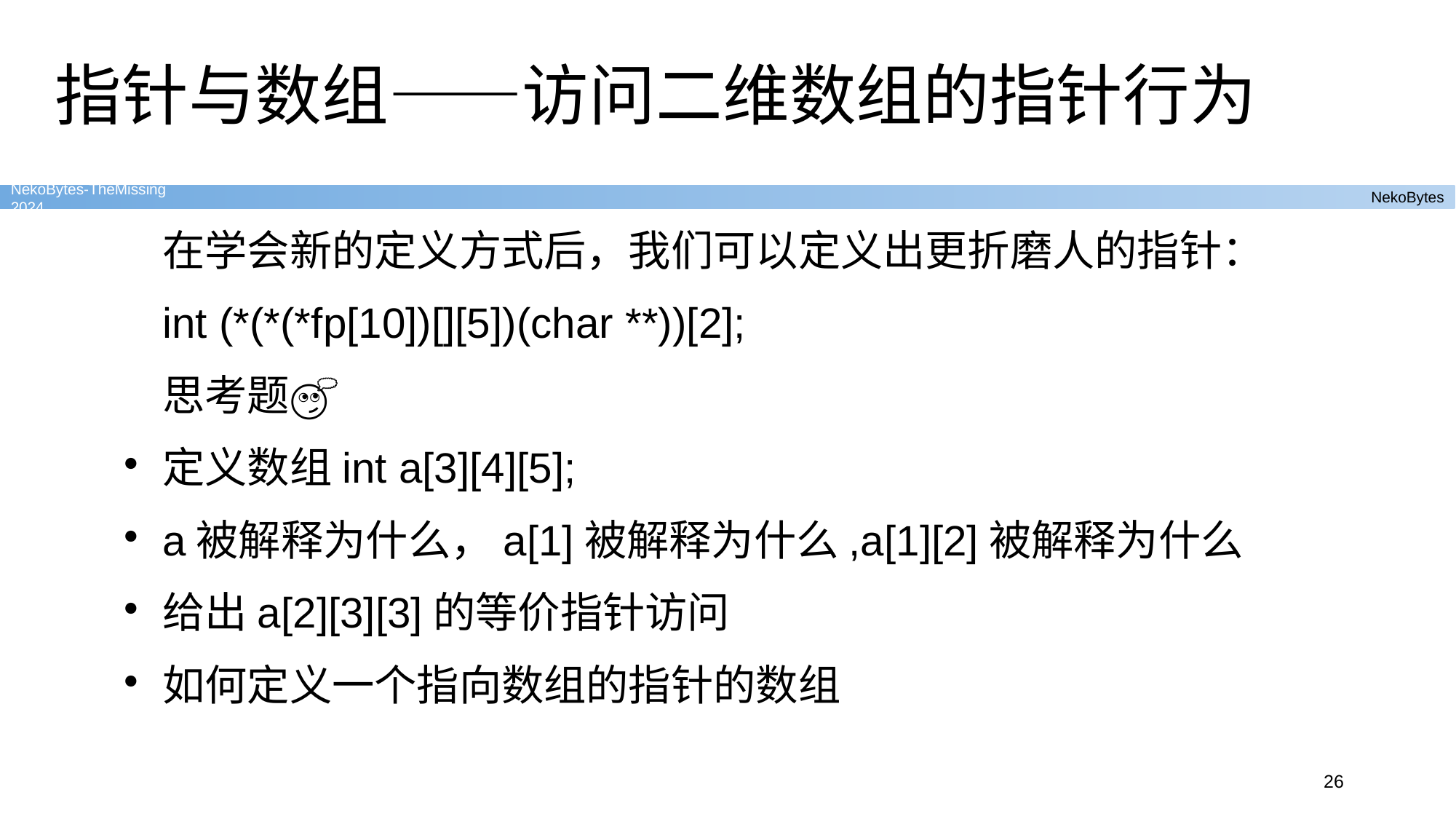

# 指针与数组——访问二维数组的指针行为
在学会新的定义方式后，我们可以定义出更折磨人的指针：
int (*(*(*fp[10])[][5])(char **))[2];
思考题🤔
定义数组int a[3][4][5];
a被解释为什么，a[1]被解释为什么,a[1][2]被解释为什么
给出a[2][3][3]的等价指针访问
如何定义一个指向数组的指针的数组
26